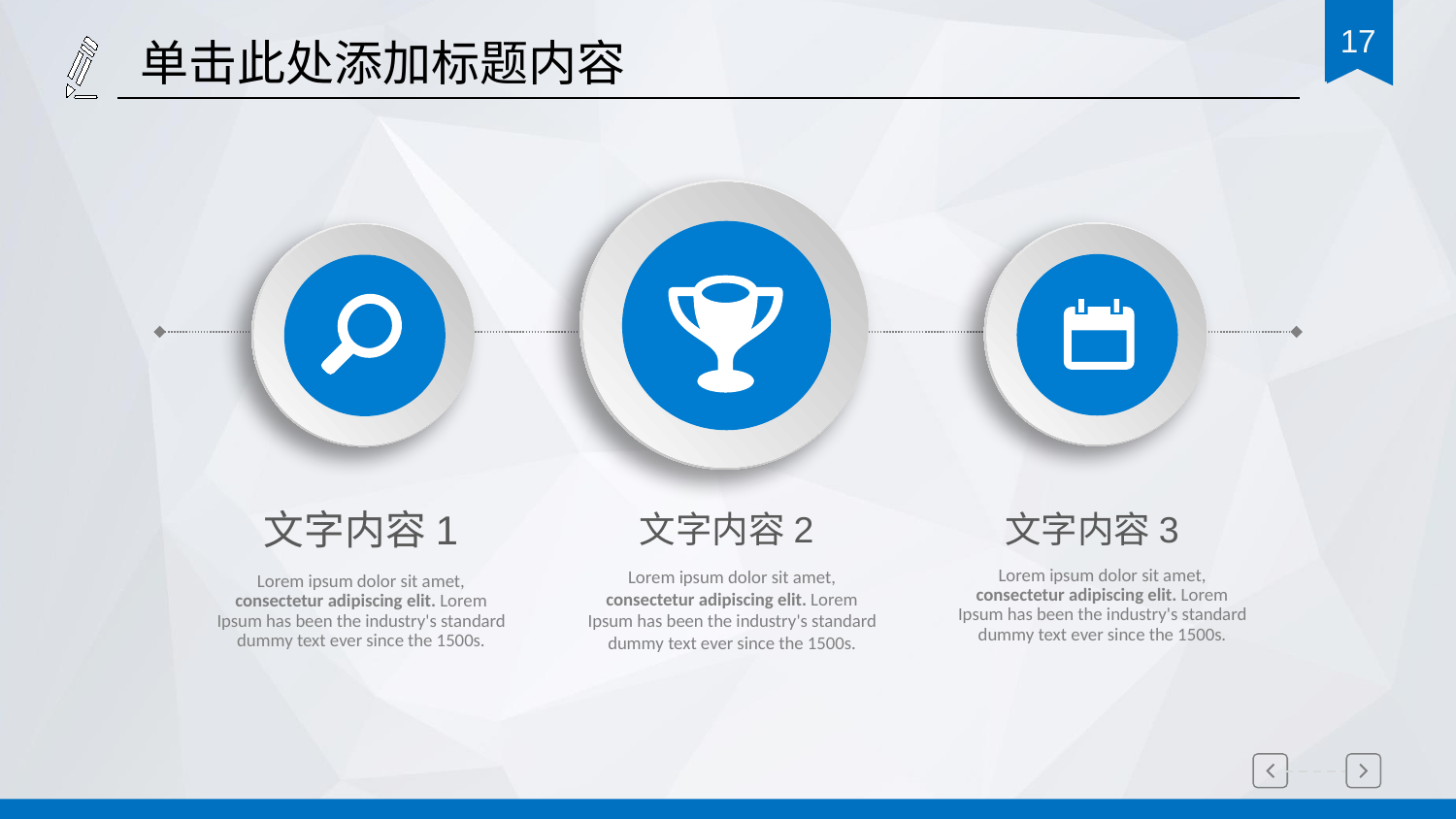

单击此处添加标题内容

文字内容1
文字内容2
文字内容3
Lorem ipsum dolor sit amet, consectetur adipiscing elit. Lorem Ipsum has been the industry's standard dummy text ever since the 1500s.
Lorem ipsum dolor sit amet, consectetur adipiscing elit. Lorem Ipsum has been the industry's standard dummy text ever since the 1500s.
Lorem ipsum dolor sit amet, consectetur adipiscing elit. Lorem Ipsum has been the industry's standard dummy text ever since the 1500s.